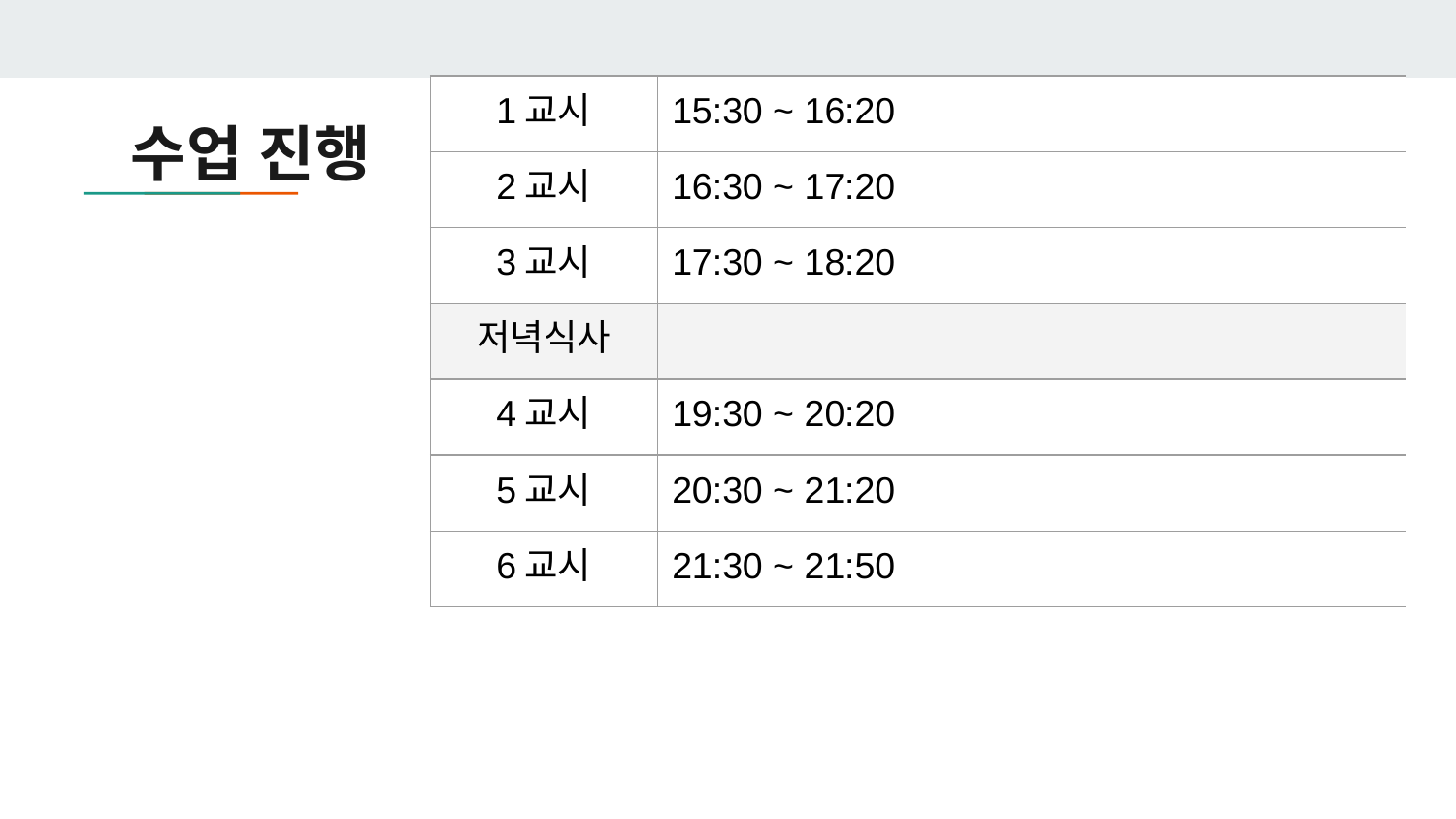

| 1교시 | 15:30 ~ 16:20 |
| --- | --- |
| 2교시 | 16:30 ~ 17:20 |
| 3교시 | 17:30 ~ 18:20 |
| 저녁식사 |  |
| 4교시 | 19:30 ~ 20:20 |
| 5교시 | 20:30 ~ 21:20 |
| 6교시 | 21:30 ~ 21:50 |
# 수업 진행